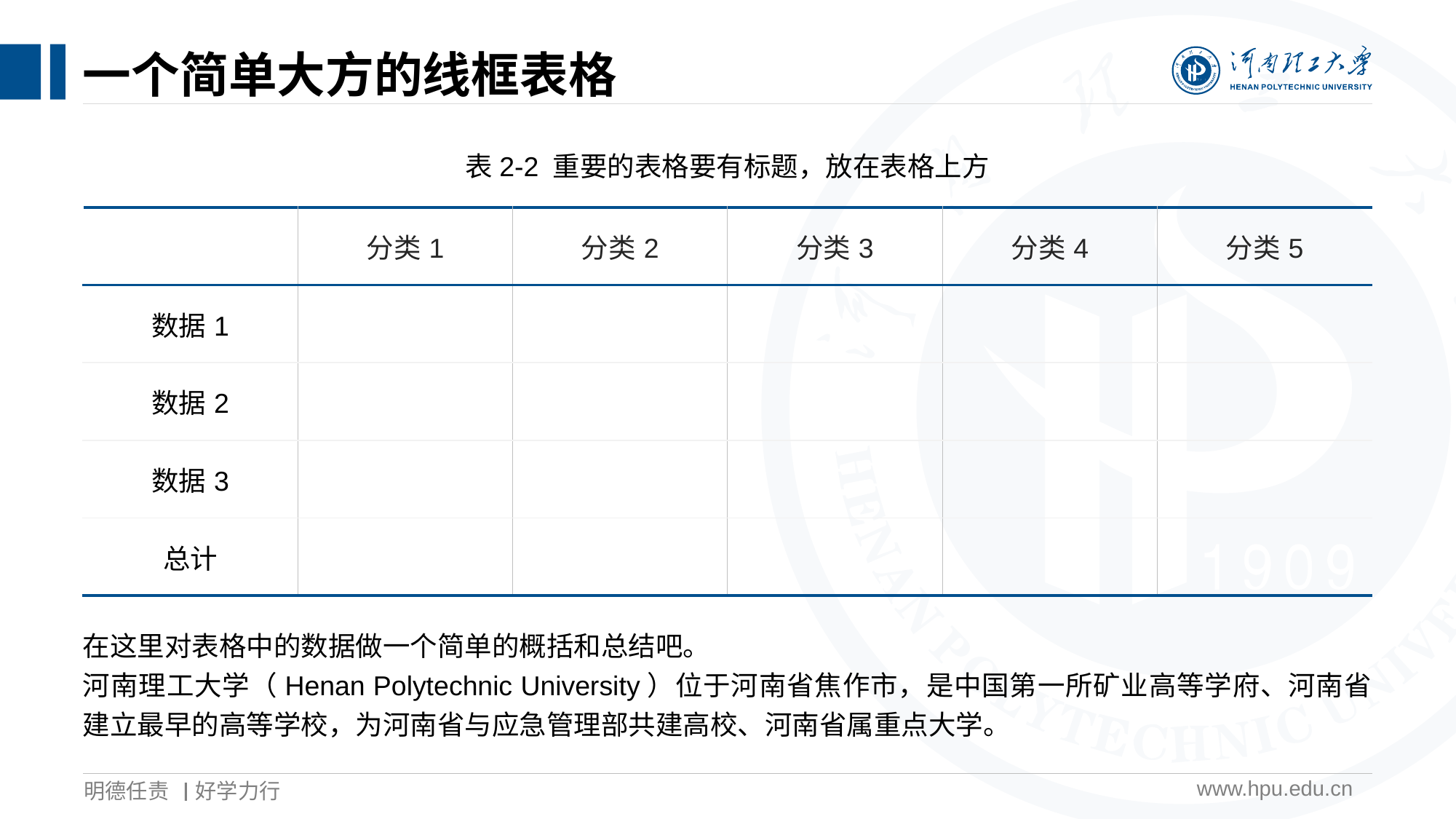

# 一个简单大方的线框表格
表2-2 重要的表格要有标题，放在表格上方
|  | 分类1 | 分类2 | 分类3 | 分类4 | 分类5 |
| --- | --- | --- | --- | --- | --- |
| 数据1 |  |  |  |  |  |
| 数据2 |  |  |  |  |  |
| 数据3 |  |  |  |  |  |
| 总计 |  |  |  |  |  |
在这里对表格中的数据做一个简单的概括和总结吧。
河南理工大学（Henan Polytechnic University）位于河南省焦作市，是中国第一所矿业高等学府、河南省建立最早的高等学校，为河南省与应急管理部共建高校、河南省属重点大学。